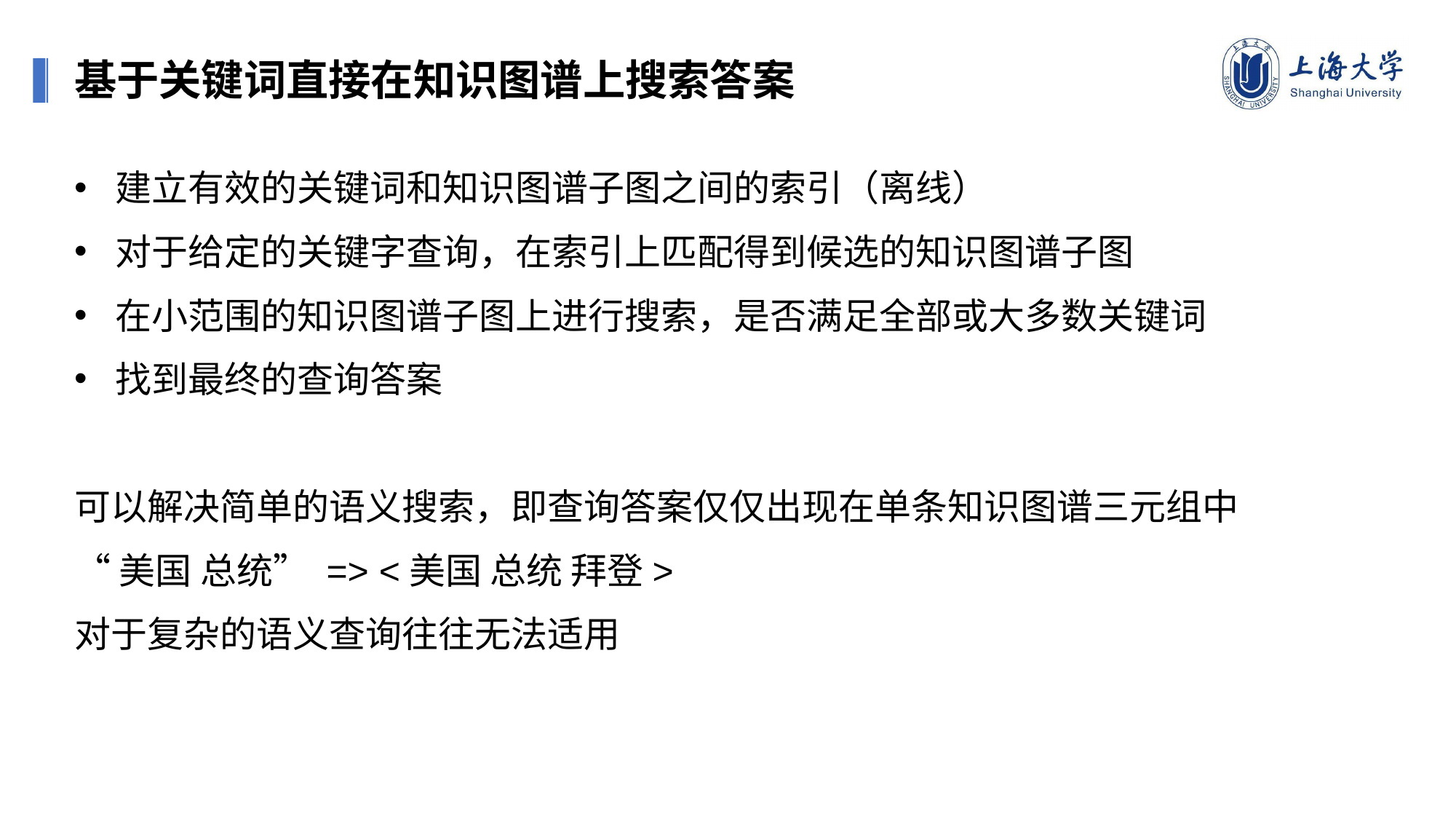

基于关键词直接在知识图谱上搜索答案
建立有效的关键词和知识图谱子图之间的索引（离线）
对于给定的关键字查询，在索引上匹配得到候选的知识图谱子图
在小范围的知识图谱子图上进行搜索，是否满足全部或大多数关键词
找到最终的查询答案

可以解决简单的语义搜索，即查询答案仅仅出现在单条知识图谱三元组中
“美国 总统” => <美国 总统 拜登>
对于复杂的语义查询往往无法适用